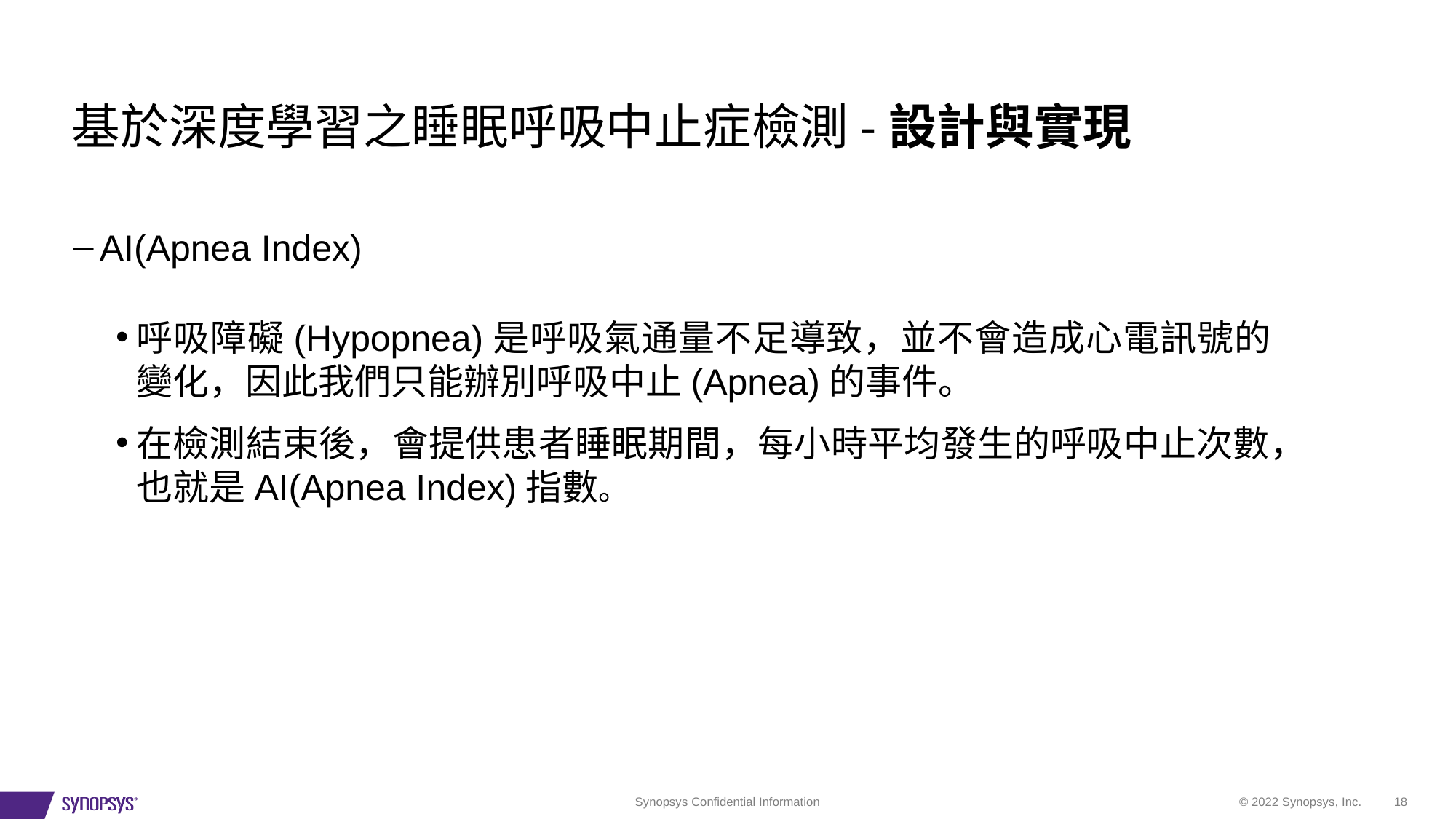

基於深度學習之睡眠呼吸中止症檢測-設計與實現
AI(Apnea Index)
呼吸障礙(Hypopnea)是呼吸氣通量不足導致，並不會造成心電訊號的變化，因此我們只能辦別呼吸中止(Apnea)的事件。
在檢測結束後，會提供患者睡眠期間，每小時平均發生的呼吸中止次數，也就是AI(Apnea Index)指數。